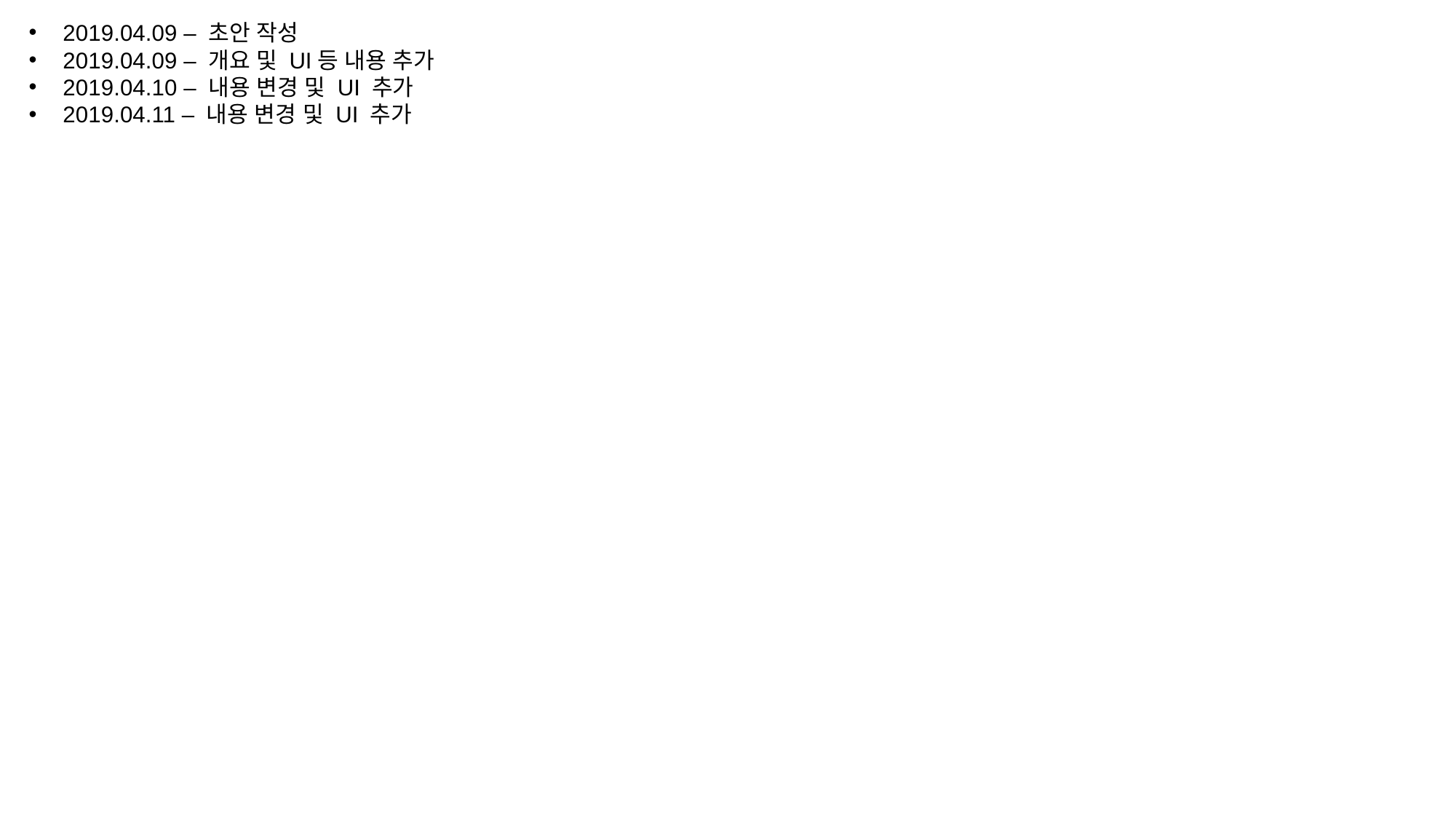

2019.04.09 – 초안 작성
2019.04.09 – 개요 및 UI등 내용 추가
2019.04.10 – 내용 변경 및 UI 추가
2019.04.11 – 내용 변경 및 UI 추가